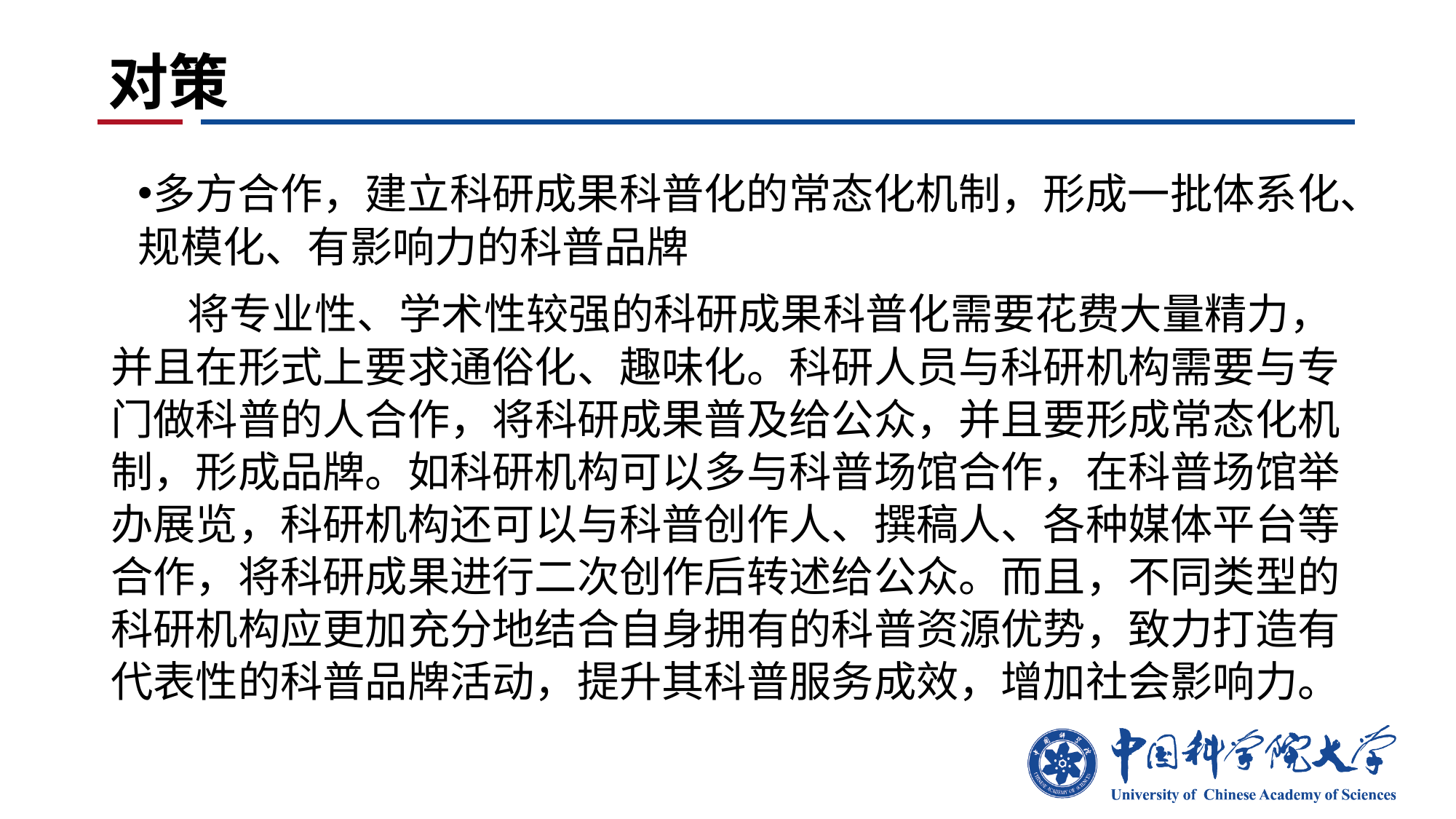

# 对策
多方合作，建立科研成果科普化的常态化机制，形成一批体系化、规模化、有影响力的科普品牌
       将专业性、学术性较强的科研成果科普化需要花费大量精力，并且在形式上要求通俗化、趣味化。科研人员与科研机构需要与专门做科普的人合作，将科研成果普及给公众，并且要形成常态化机制，形成品牌。如科研机构可以多与科普场馆合作，在科普场馆举办展览，科研机构还可以与科普创作人、撰稿人、各种媒体平台等合作，将科研成果进行二次创作后转述给公众。而且，不同类型的科研机构应更加充分地结合自身拥有的科普资源优势，致力打造有代表性的科普品牌活动，提升其科普服务成效，增加社会影响力。